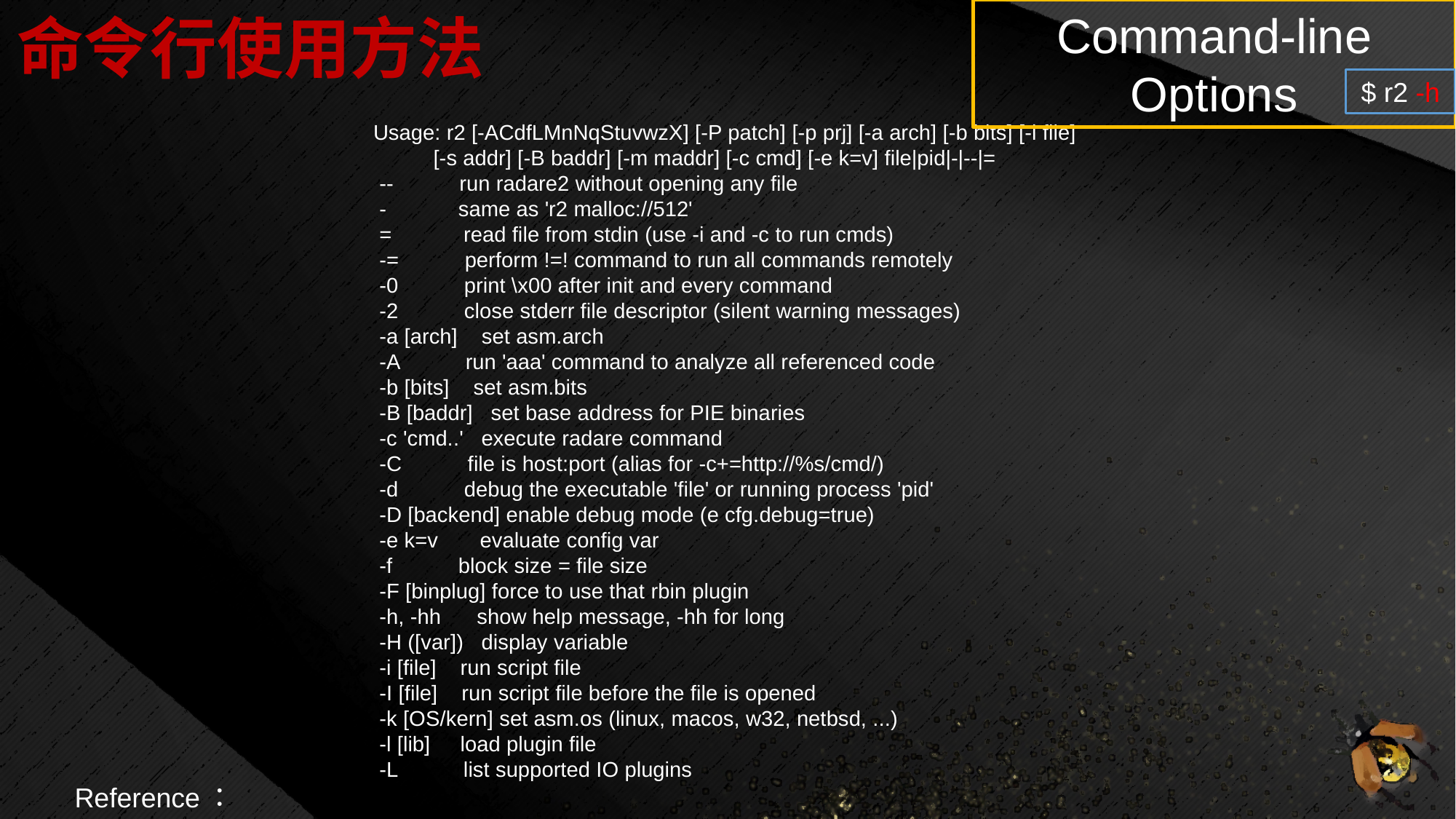

# 命令行使用方法
Command-line Options
$ r2 -h
Usage: r2 [-ACdfLMnNqStuvwzX] [-P patch] [-p prj] [-a arch] [-b bits] [-i file]
          [-s addr] [-B baddr] [-m maddr] [-c cmd] [-e k=v] file|pid|-|--|=
 --           run radare2 without opening any file
 -            same as 'r2 malloc://512'
 =            read file from stdin (use -i and -c to run cmds)
 -=           perform !=! command to run all commands remotely
 -0           print \x00 after init and every command
 -2           close stderr file descriptor (silent warning messages)
 -a [arch]    set asm.arch
 -A           run 'aaa' command to analyze all referenced code
 -b [bits]    set asm.bits
 -B [baddr]   set base address for PIE binaries
 -c 'cmd..'   execute radare command
 -C           file is host:port (alias for -c+=http://%s/cmd/)
 -d           debug the executable 'file' or running process 'pid'
 -D [backend] enable debug mode (e cfg.debug=true)
 -e k=v       evaluate config var
 -f           block size = file size
 -F [binplug] force to use that rbin plugin
 -h, -hh      show help message, -hh for long
 -H ([var])   display variable
 -i [file]    run script file
 -I [file]    run script file before the file is opened
 -k [OS/kern] set asm.os (linux, macos, w32, netbsd, ...)
 -l [lib]     load plugin file
 -L           list supported IO plugins
Reference：Official_site